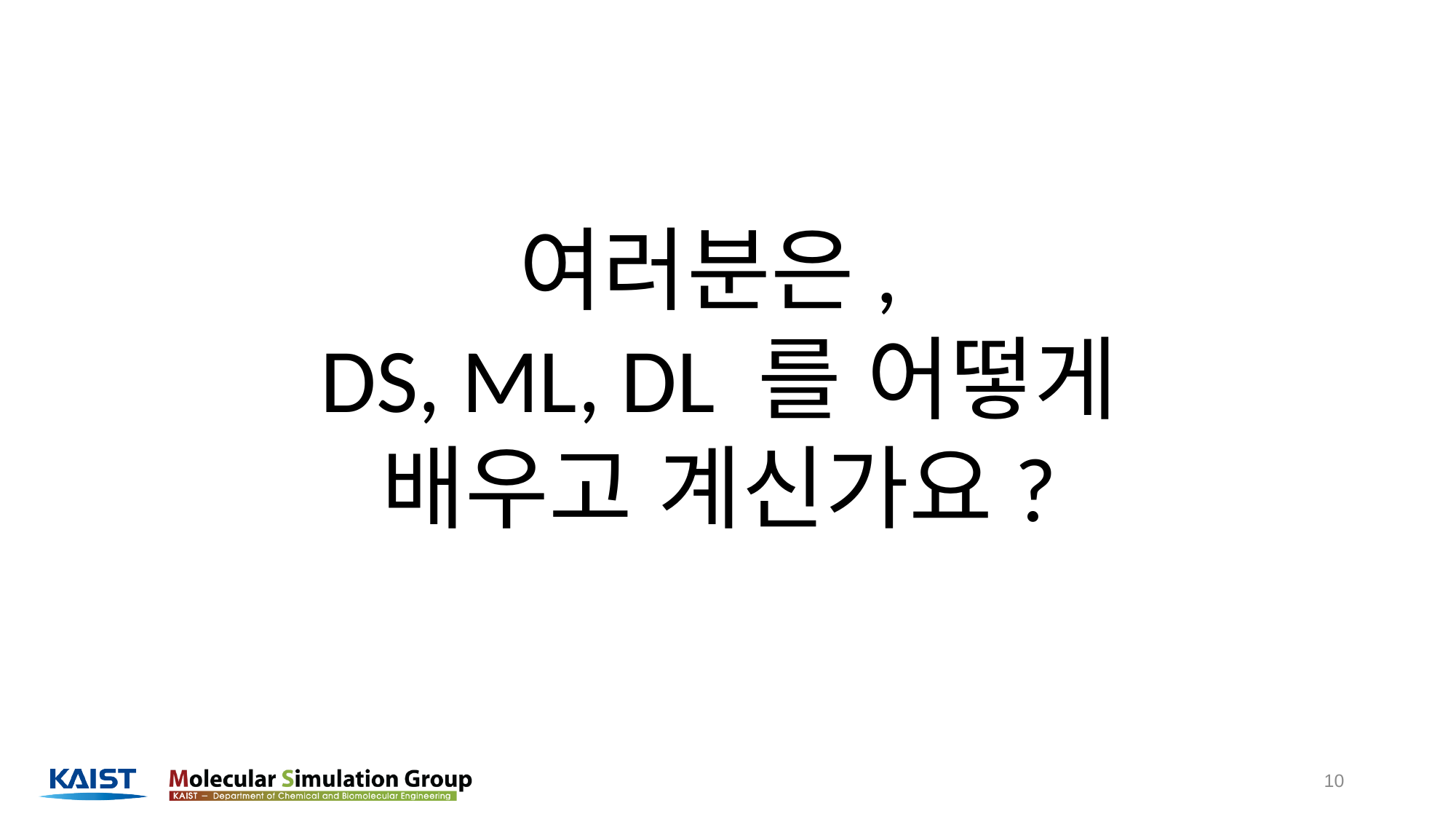

여러분은,
DS, ML, DL 를 어떻게 배우고 계신가요?
10